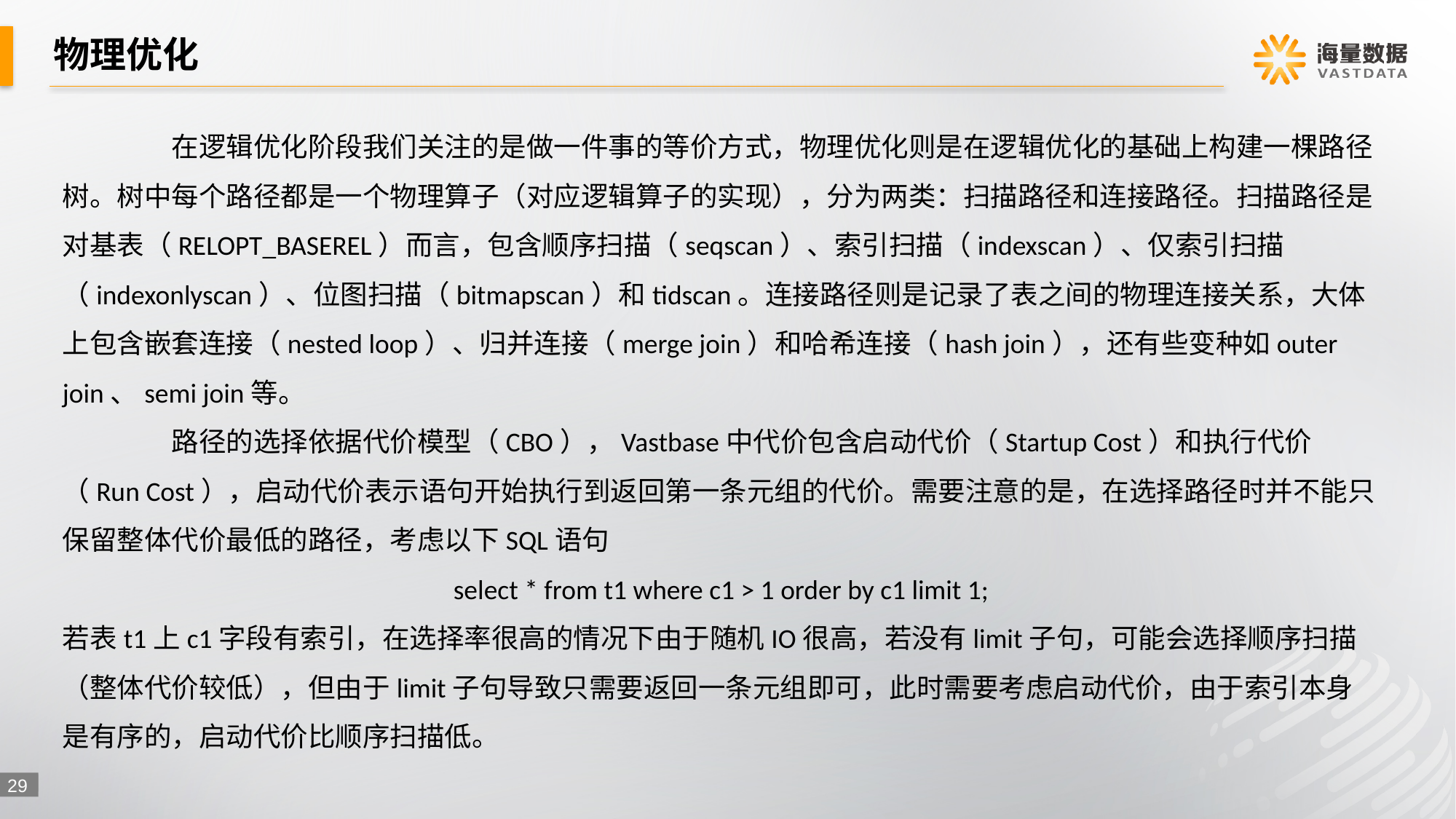

# 物理优化
	在逻辑优化阶段我们关注的是做一件事的等价方式，物理优化则是在逻辑优化的基础上构建一棵路径树。树中每个路径都是一个物理算子（对应逻辑算子的实现），分为两类：扫描路径和连接路径。扫描路径是对基表（RELOPT_BASEREL）而言，包含顺序扫描（seqscan）、索引扫描（indexscan）、仅索引扫描（indexonlyscan）、位图扫描（bitmapscan）和tidscan。连接路径则是记录了表之间的物理连接关系，大体上包含嵌套连接（nested loop）、归并连接（merge join）和哈希连接（hash join），还有些变种如outer join、semi join等。
	路径的选择依据代价模型（CBO），Vastbase中代价包含启动代价（Startup Cost）和执行代价（Run Cost），启动代价表示语句开始执行到返回第一条元组的代价。需要注意的是，在选择路径时并不能只保留整体代价最低的路径，考虑以下SQL语句
select * from t1 where c1 > 1 order by c1 limit 1;
若表t1上c1字段有索引，在选择率很高的情况下由于随机IO很高，若没有limit子句，可能会选择顺序扫描（整体代价较低），但由于limit子句导致只需要返回一条元组即可，此时需要考虑启动代价，由于索引本身是有序的，启动代价比顺序扫描低。